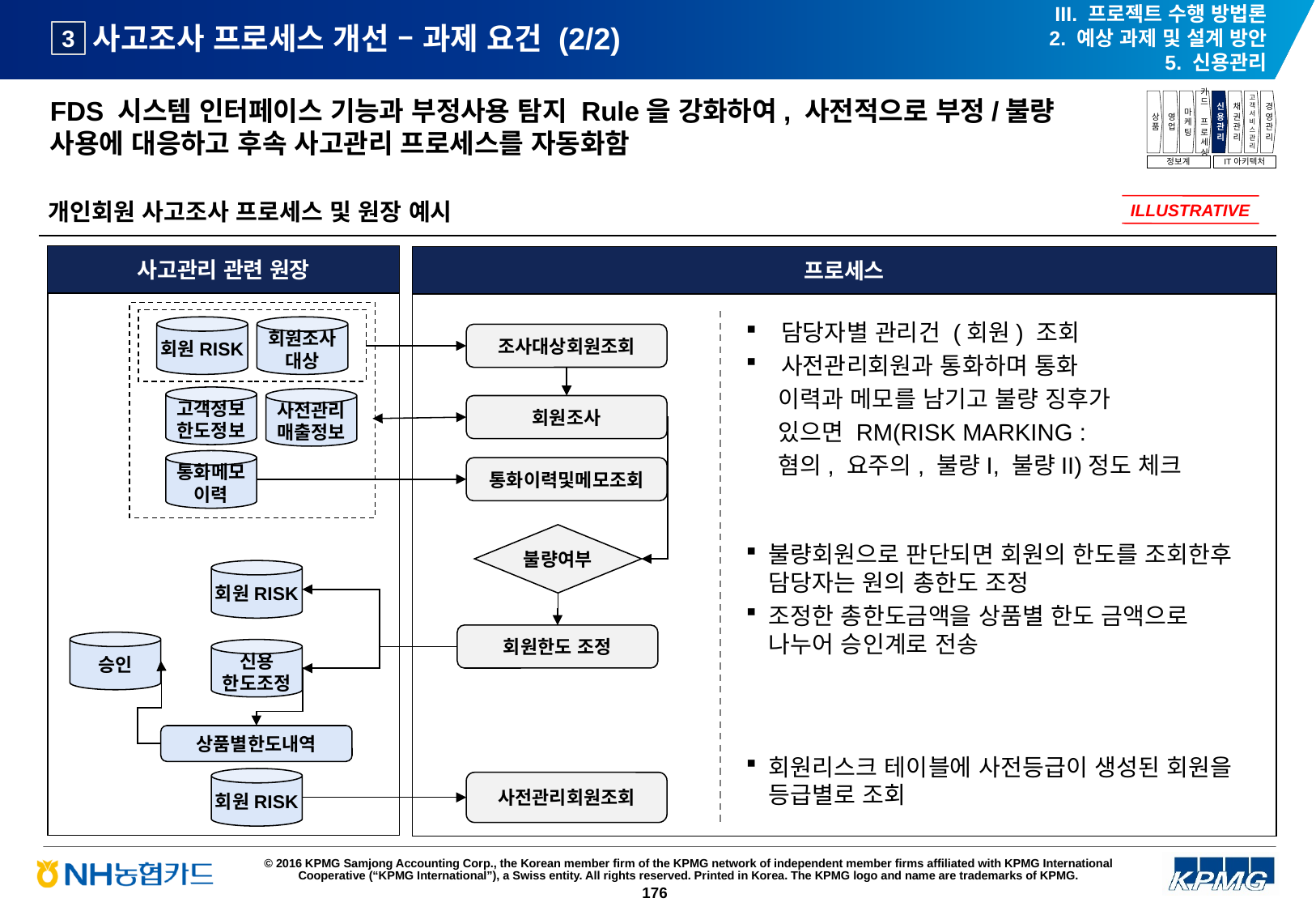

III. 프로젝트 수행 방법론
2. 예상 과제 및 설계 방안
5. 신용관리
# 사고조사 프로세스 개선 – 과제 요건 (2/2)
3
FDS 시스템 인터페이스 기능과 부정사용 탐지 Rule을 강화하여, 사전적으로 부정/불량 사용에 대응하고 후속 사고관리 프로세스를 자동화함
상품
영업
마케팅
카드
프로세싱
신용관리
채권관리
고객서비스관리
경영관리
정보계
IT아키텍처
개인회원 사고조사 프로세스 및 원장 예시
ILLUSTRATIVE
사고관리 관련 원장
프로세스

 담당자별 관리건 (회원) 조회
 사전관리회원과 통화하며 통화
    이력과 메모를 남기고 불량 징후가
    있으면 RM(RISK MARKING :
    혐의, 요주의, 불량I, 불량II)정도 체크
불량회원으로 판단되면 회원의 한도를 조회한후 담당자는 원의 총한도 조정
조정한 총한도금액을 상품별 한도 금액으로 나누어 승인계로 전송

회원리스크 테이블에 사전등급이 생성된 회원을 등급별로 조회
회원RISK

회원조사
대상

조사대상회원조회

고객정보
한도정보
사전관리
매출정보

회원조사

통화메모
이력
통화이력및메모조회
불량여부
회원RISK
회원한도 조정
승인
신용
한도조정
상품별한도내역
회원RISK
사전관리회원조회